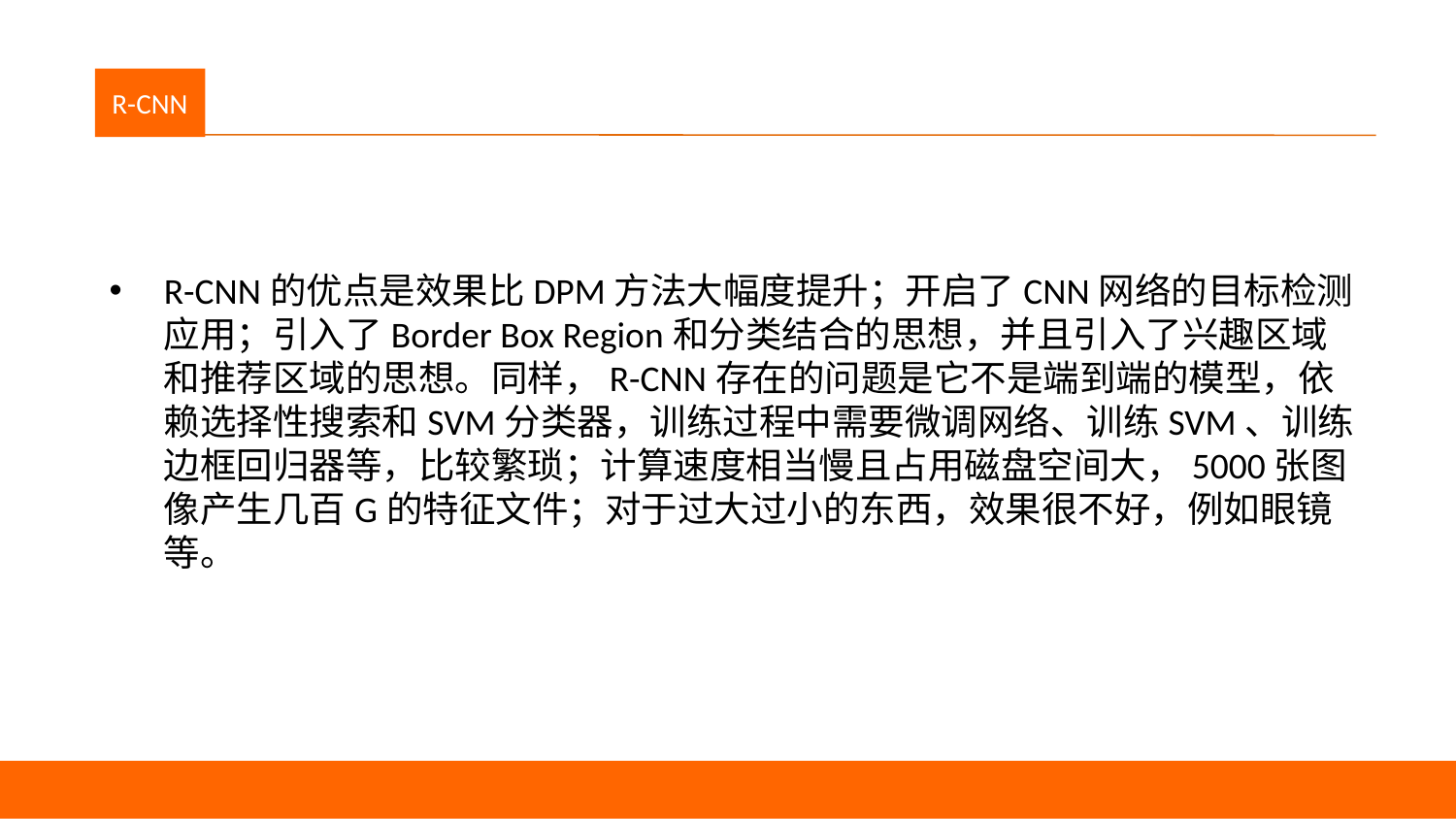

议程
R-CNN

R-CNN的优点是效果比DPM方法大幅度提升；开启了CNN网络的目标检测应用；引入了Border Box Region和分类结合的思想，并且引入了兴趣区域和推荐区域的思想。同样，R-CNN存在的问题是它不是端到端的模型，依赖选择性搜索和SVM分类器，训练过程中需要微调网络、训练SVM、训练边框回归器等，比较繁琐；计算速度相当慢且占用磁盘空间大，5000张图像产生几百G的特征文件；对于过大过小的东西，效果很不好，例如眼镜等。